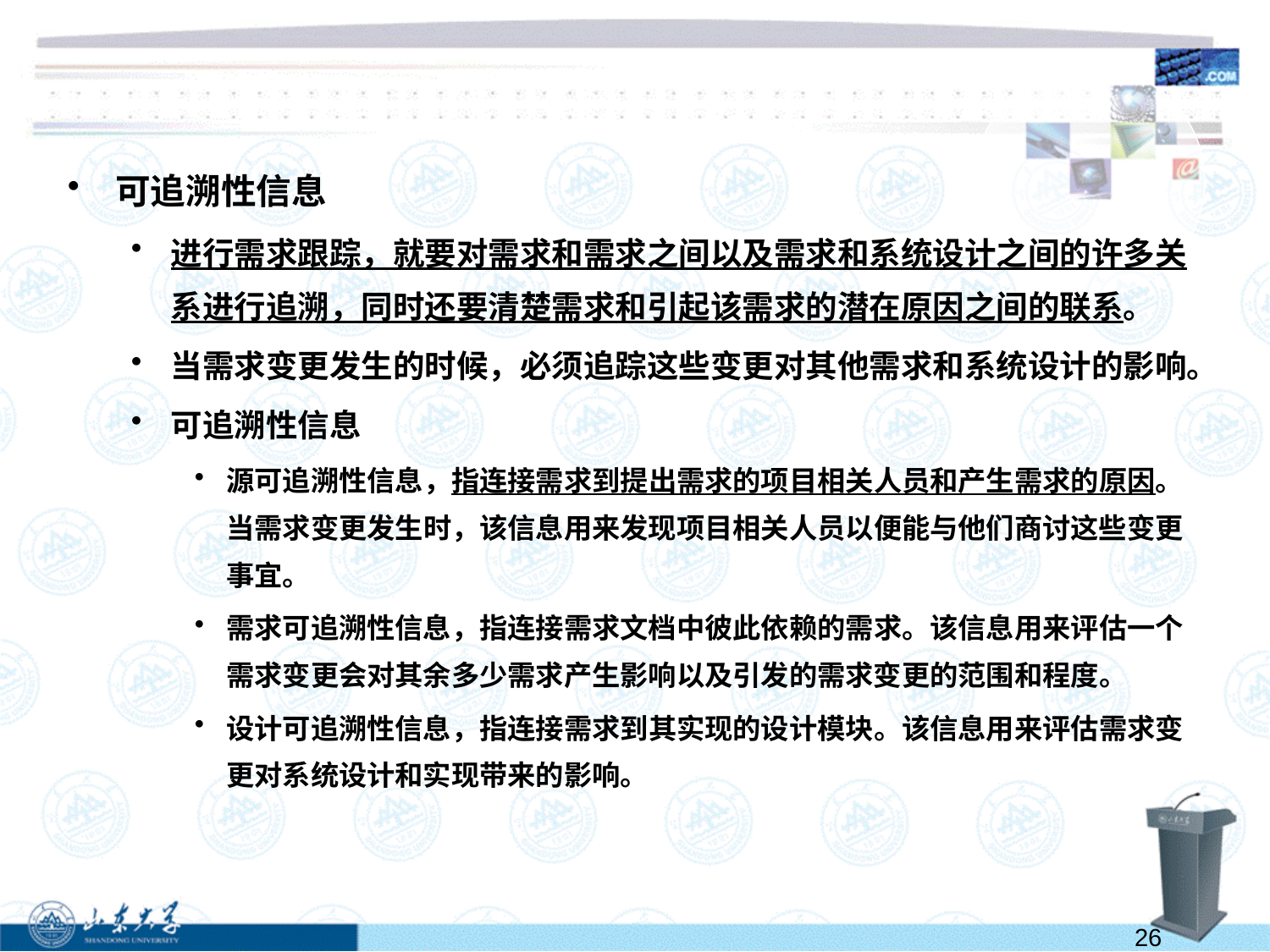

#
可追溯性信息
进行需求跟踪，就要对需求和需求之间以及需求和系统设计之间的许多关系进行追溯，同时还要清楚需求和引起该需求的潜在原因之间的联系。
当需求变更发生的时候，必须追踪这些变更对其他需求和系统设计的影响。
可追溯性信息
源可追溯性信息，指连接需求到提出需求的项目相关人员和产生需求的原因。当需求变更发生时，该信息用来发现项目相关人员以便能与他们商讨这些变更事宜。
需求可追溯性信息，指连接需求文档中彼此依赖的需求。该信息用来评估一个需求变更会对其余多少需求产生影响以及引发的需求变更的范围和程度。
设计可追溯性信息，指连接需求到其实现的设计模块。该信息用来评估需求变更对系统设计和实现带来的影响。
26